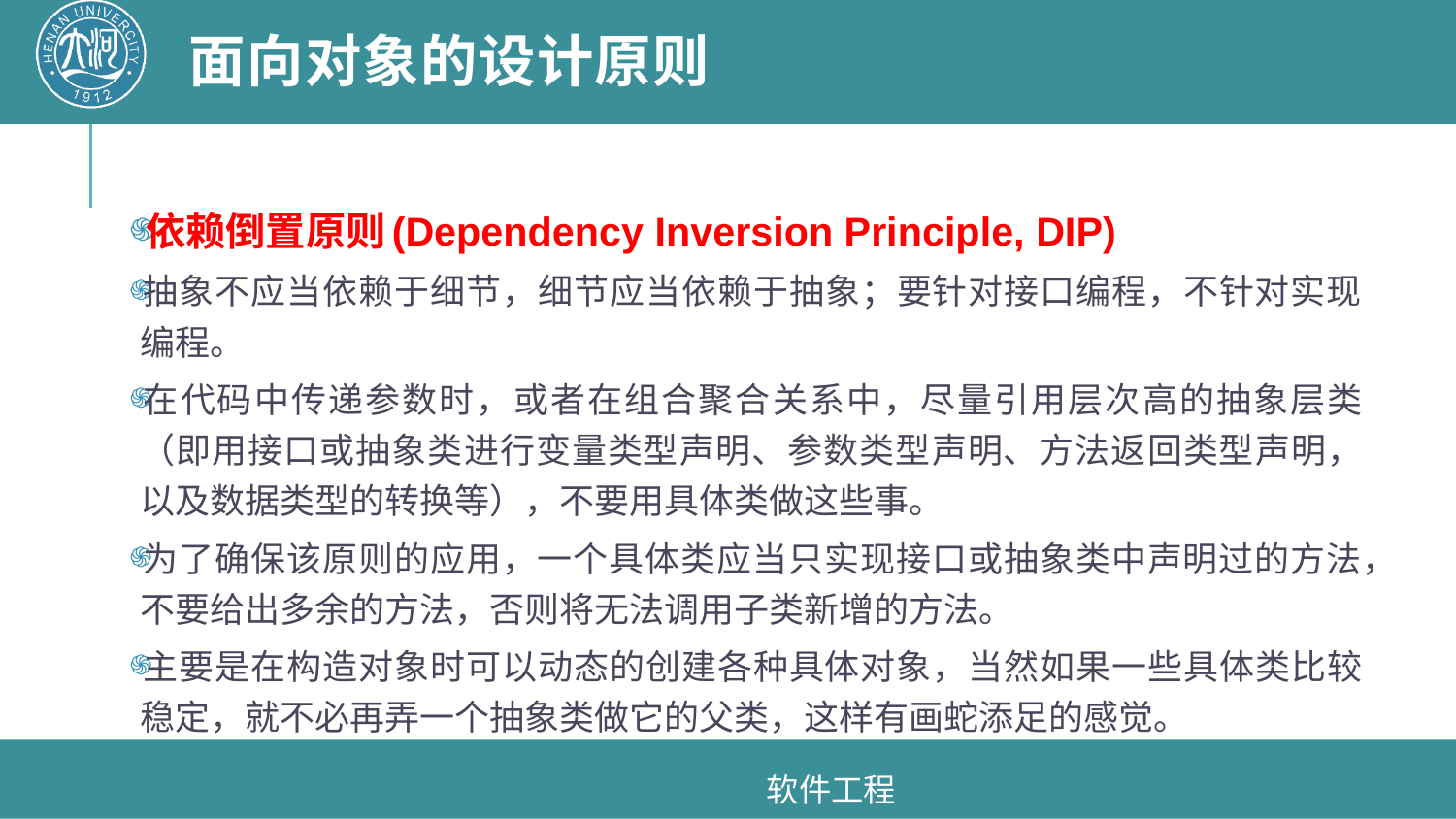

# 面向对象的设计原则
依赖倒置原则(Dependency Inversion Principle, DIP)
抽象不应当依赖于细节，细节应当依赖于抽象；要针对接口编程，不针对实现编程。
在代码中传递参数时，或者在组合聚合关系中，尽量引用层次高的抽象层类（即用接口或抽象类进行变量类型声明、参数类型声明、方法返回类型声明，以及数据类型的转换等），不要用具体类做这些事。
为了确保该原则的应用，一个具体类应当只实现接口或抽象类中声明过的方法，不要给出多余的方法，否则将无法调用子类新增的方法。
主要是在构造对象时可以动态的创建各种具体对象，当然如果一些具体类比较稳定，就不必再弄一个抽象类做它的父类，这样有画蛇添足的感觉。

软件工程
202